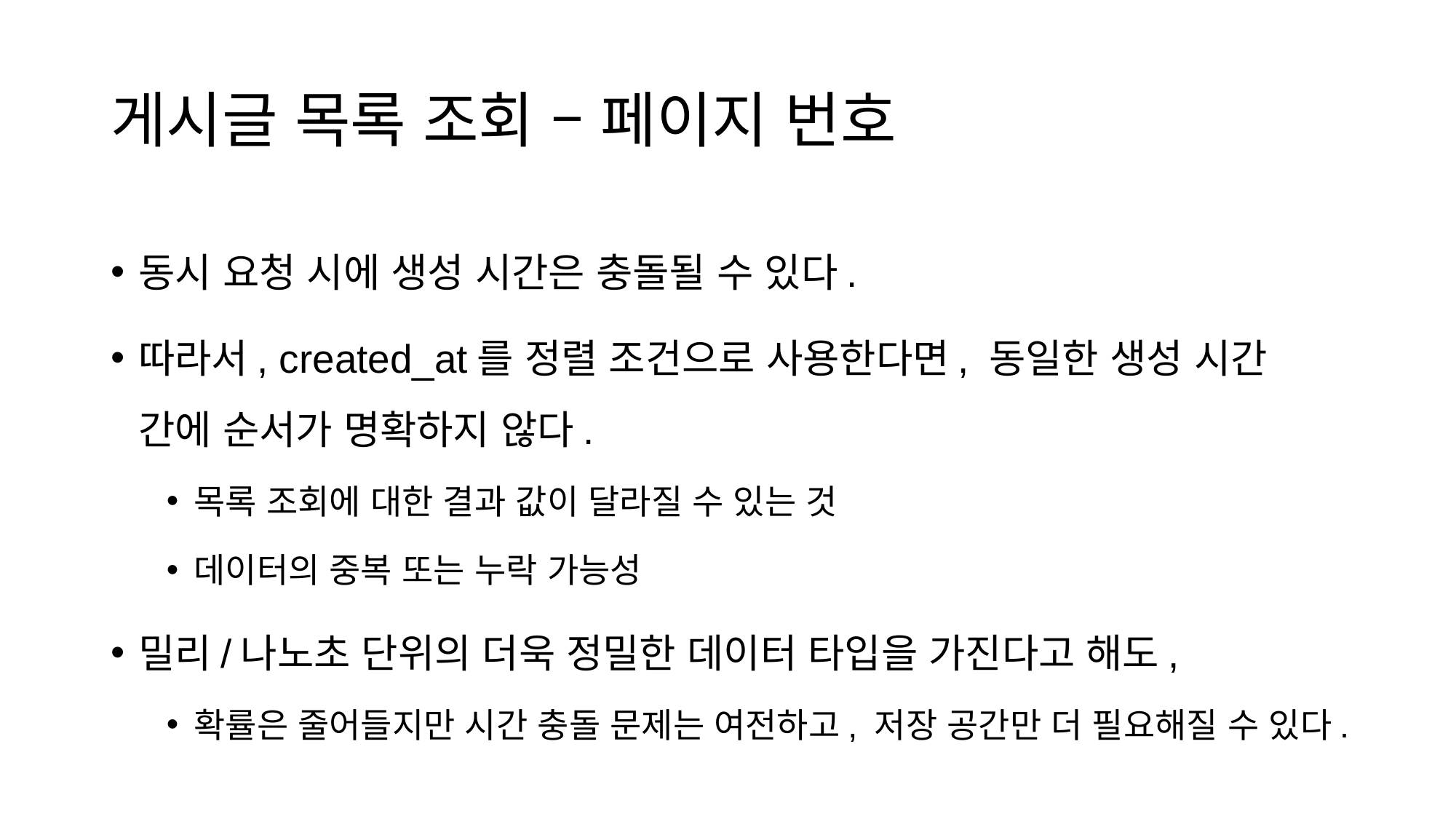

# 게시글 목록 조회 – 페이지 번호
동시 요청 시에 생성 시간은 충돌될 수 있다.
따라서, created_at를 정렬 조건으로 사용한다면, 동일한 생성 시간 간에 순서가 명확하지 않다.
목록 조회에 대한 결과 값이 달라질 수 있는 것
데이터의 중복 또는 누락 가능성
밀리/나노초 단위의 더욱 정밀한 데이터 타입을 가진다고 해도,
확률은 줄어들지만 시간 충돌 문제는 여전하고, 저장 공간만 더 필요해질 수 있다.